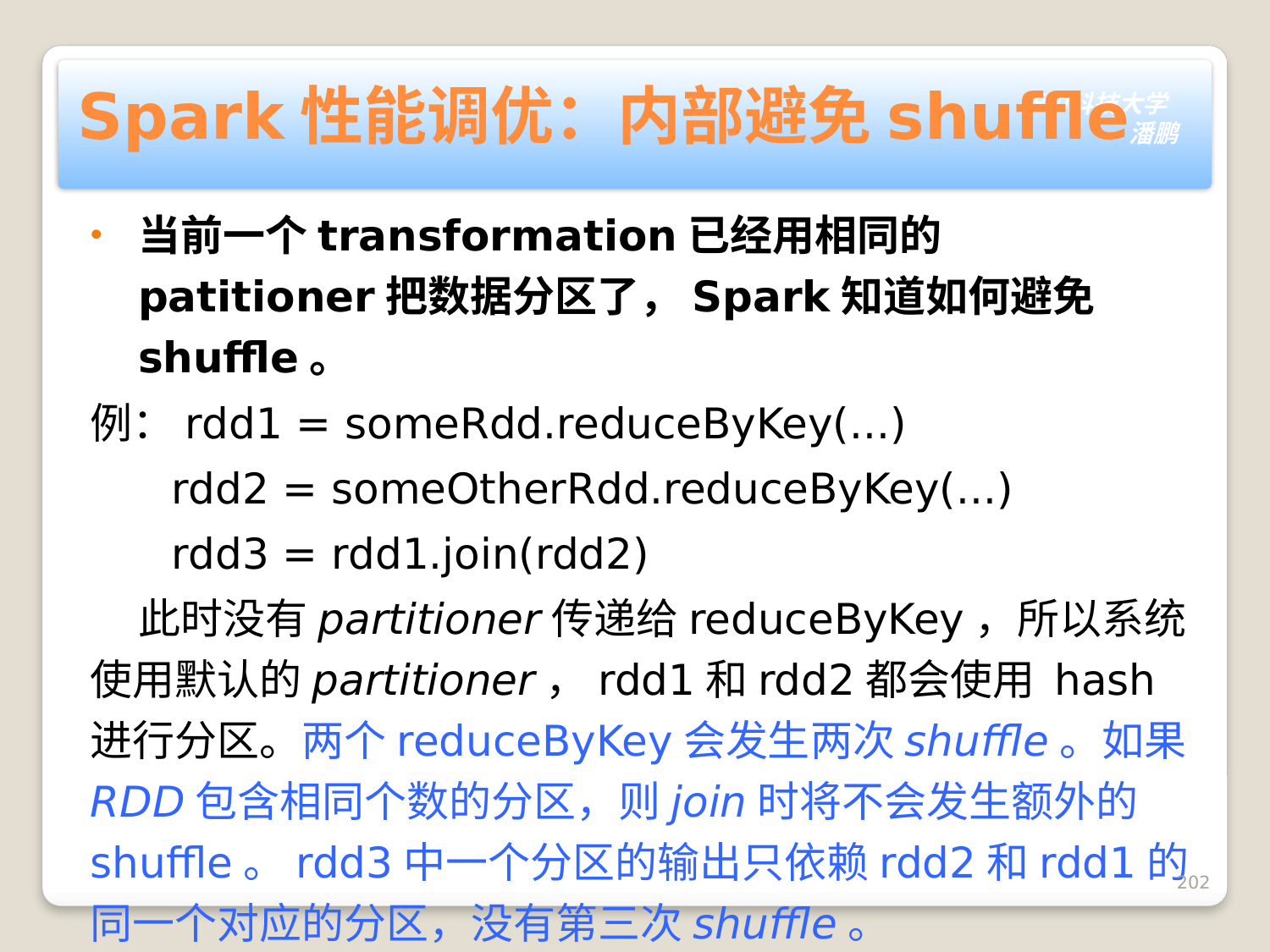

# Spark性能调优：内部避免shuffle
当前一个transformation已经用相同的patitioner把数据分区了，Spark知道如何避免shuffle。
例：rdd1 = someRdd.reduceByKey(...)
      rdd2 = someOtherRdd.reduceByKey(...)
      rdd3 = rdd1.join(rdd2)
    此时没有partitioner传递给reduceByKey，所以系统使用默认的partitioner，rdd1和rdd2都会使用 hash进行分区。两个reduceByKey会发生两次shuffle。如果RDD包含相同个数的分区，则join时将不会发生额外的shuffle。rdd3中一个分区的输出只依赖rdd2和rdd1的同一个对应的分区，没有第三次shuffle。
202